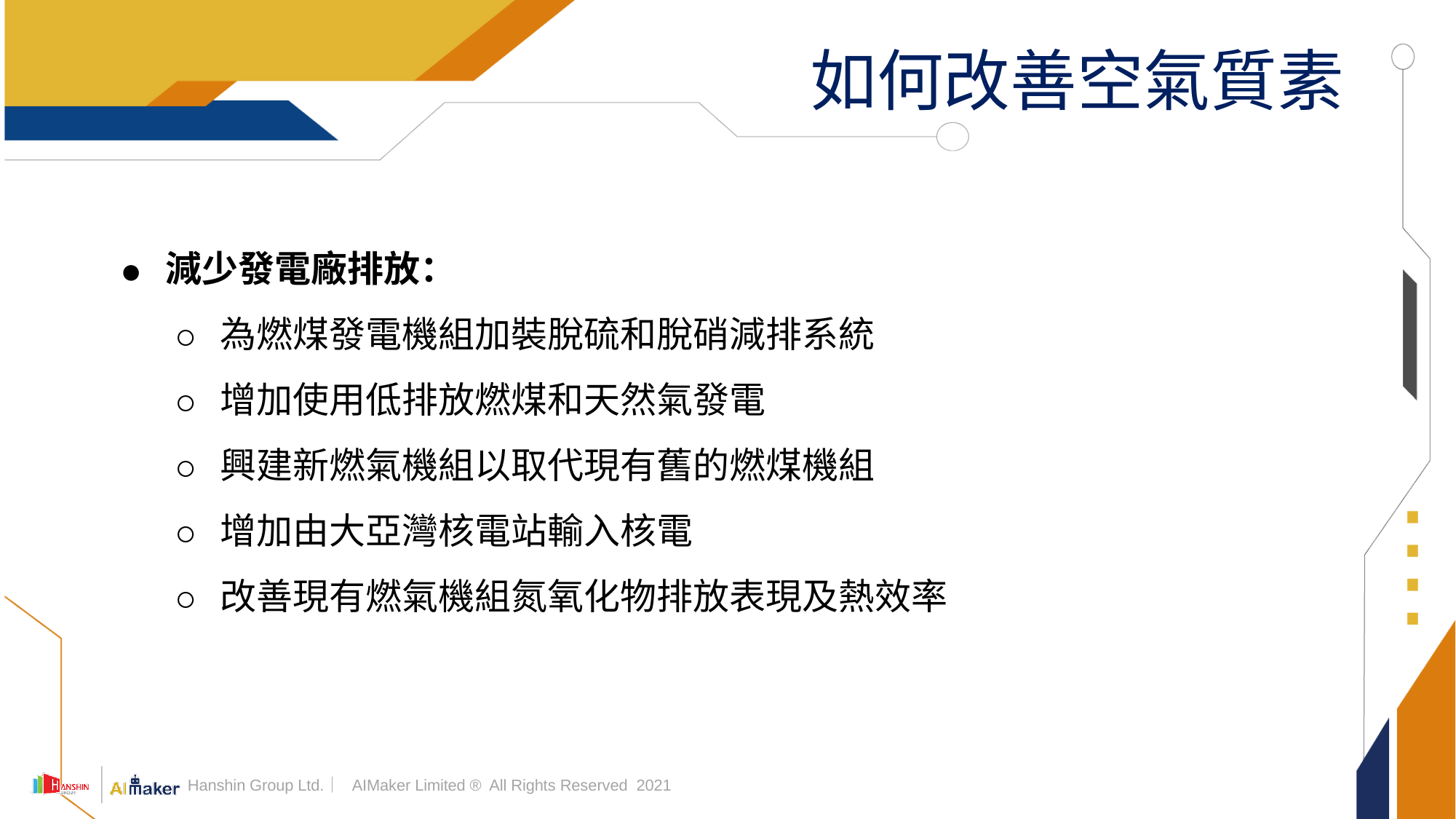

# 如何改善空氣質素
減少發電廠排放：
為燃煤發電機組加裝脫硫和脫硝減排系統
增加使用低排放燃煤和天然氣發電
興建新燃氣機組以取代現有舊的燃煤機組
增加由大亞灣核電站輸入核電
改善現有燃氣機組氮氧化物排放表現及熱效率